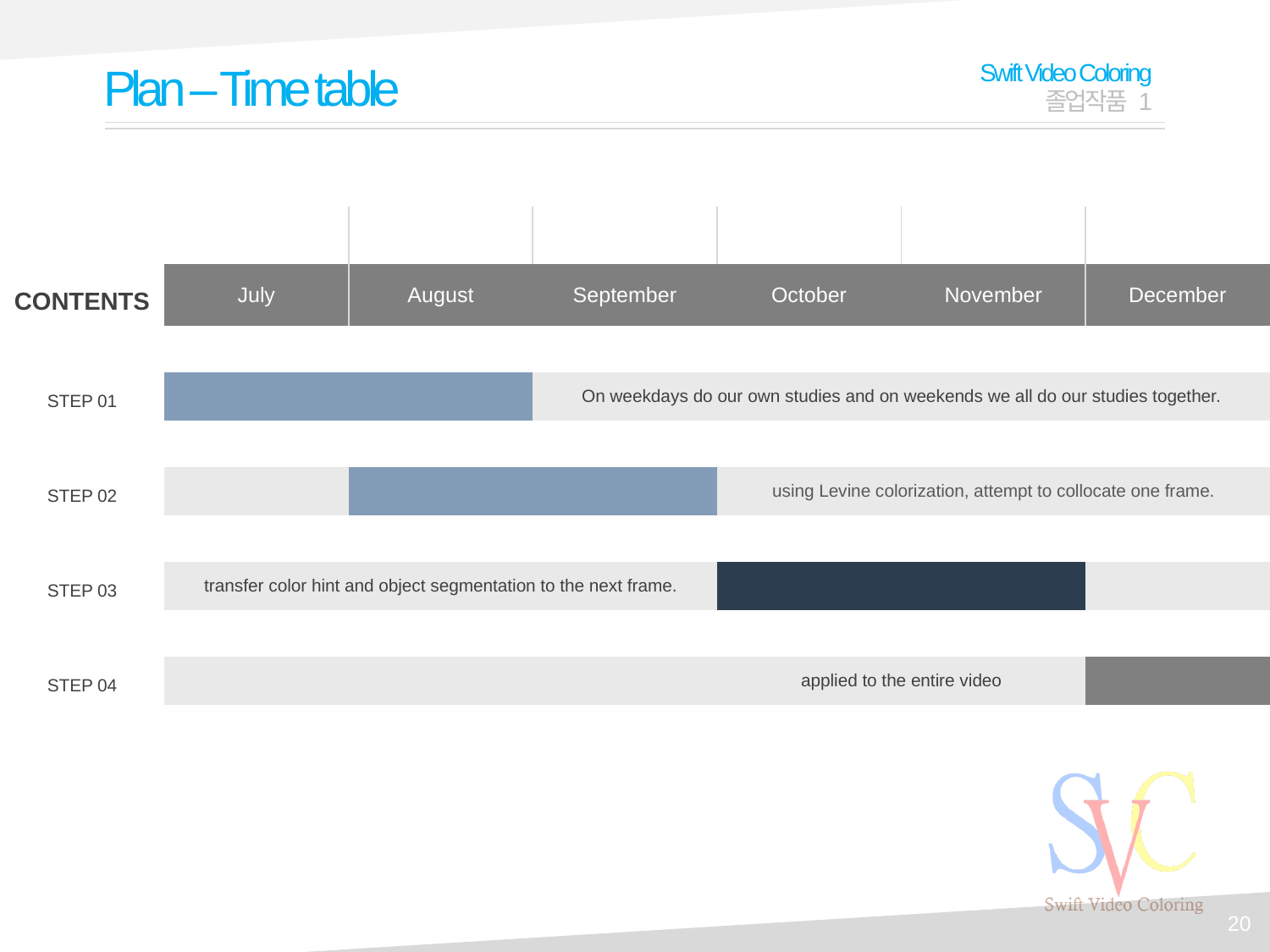

Plan – Time table
Swift Video Coloring
졸업작품 1
|  |  |  |  |  | ` |  |
| --- | --- | --- | --- | --- | --- | --- |
| CONTENTS | July | August | September | October | November | December |
|  |  |  |  |  |  |  |
| STEP 01 |  |  | On weekdays do our own studies and on weekends we all do our studies together. |  |  |  |
|  |  |  |  |  |  |  |
| STEP 02 |  |  |  | using Levine colorization, attempt to collocate one frame. |  |  |
|  |  |  |  |  |  |  |
| STEP 03 | transfer color hint and object segmentation to the next frame. |  |  |  |  |  |
|  |  |  |  |  |  |  |
| STEP 04 |  |  |  | applied to the entire video |  |  |
|  |  |  |  |  |  |  |
|  |  |  |  |  |  |  |

20